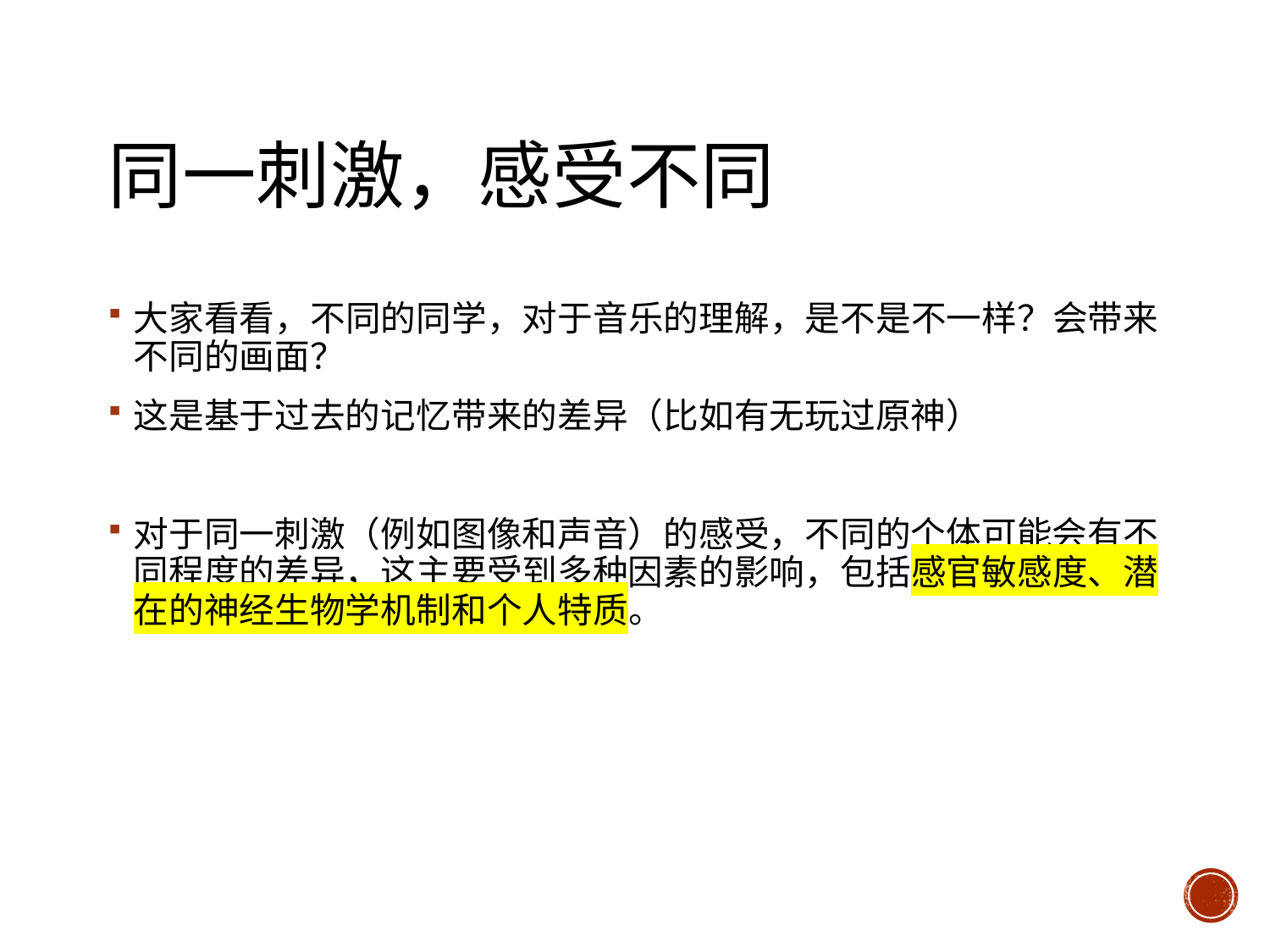

# 同一刺激，感受不同
大家看看，不同的同学，对于音乐的理解，是不是不一样？会带来不同的画面？
这是基于过去的记忆带来的差异（比如有无玩过原神）

对于同一刺激（例如图像和声音）的感受，不同的个体可能会有不同程度的差异，这主要受到多种因素的影响，包括感官敏感度、潜在的神经生物学机制和个人特质。